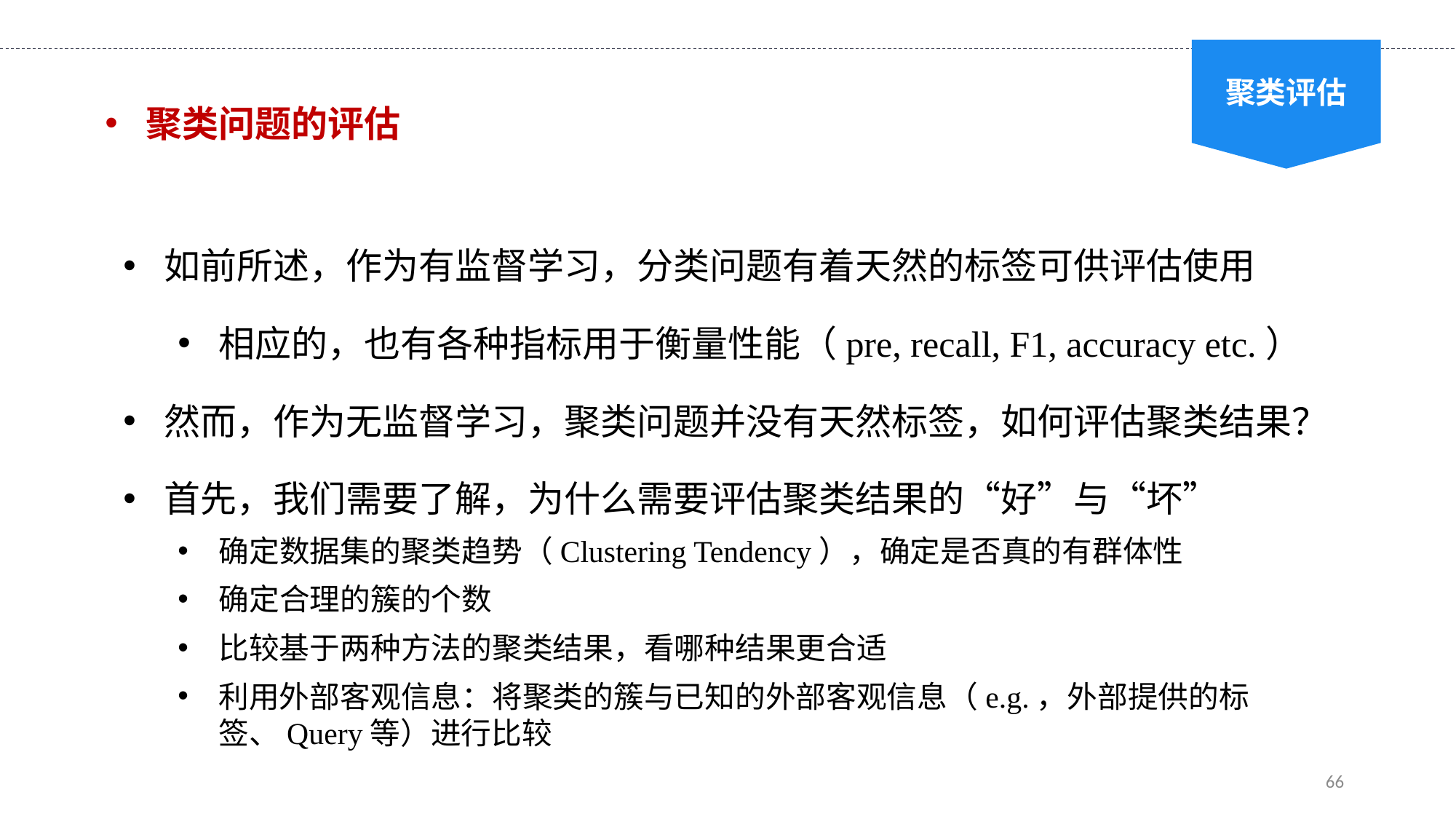

聚类评估
聚类问题的评估
如前所述，作为有监督学习，分类问题有着天然的标签可供评估使用
相应的，也有各种指标用于衡量性能（pre, recall, F1, accuracy etc.）
然而，作为无监督学习，聚类问题并没有天然标签，如何评估聚类结果？
首先，我们需要了解，为什么需要评估聚类结果的“好”与“坏”
确定数据集的聚类趋势（Clustering Tendency），确定是否真的有群体性
确定合理的簇的个数
比较基于两种方法的聚类结果，看哪种结果更合适
利用外部客观信息：将聚类的簇与已知的外部客观信息（e.g.，外部提供的标签、Query等）进行比较
66